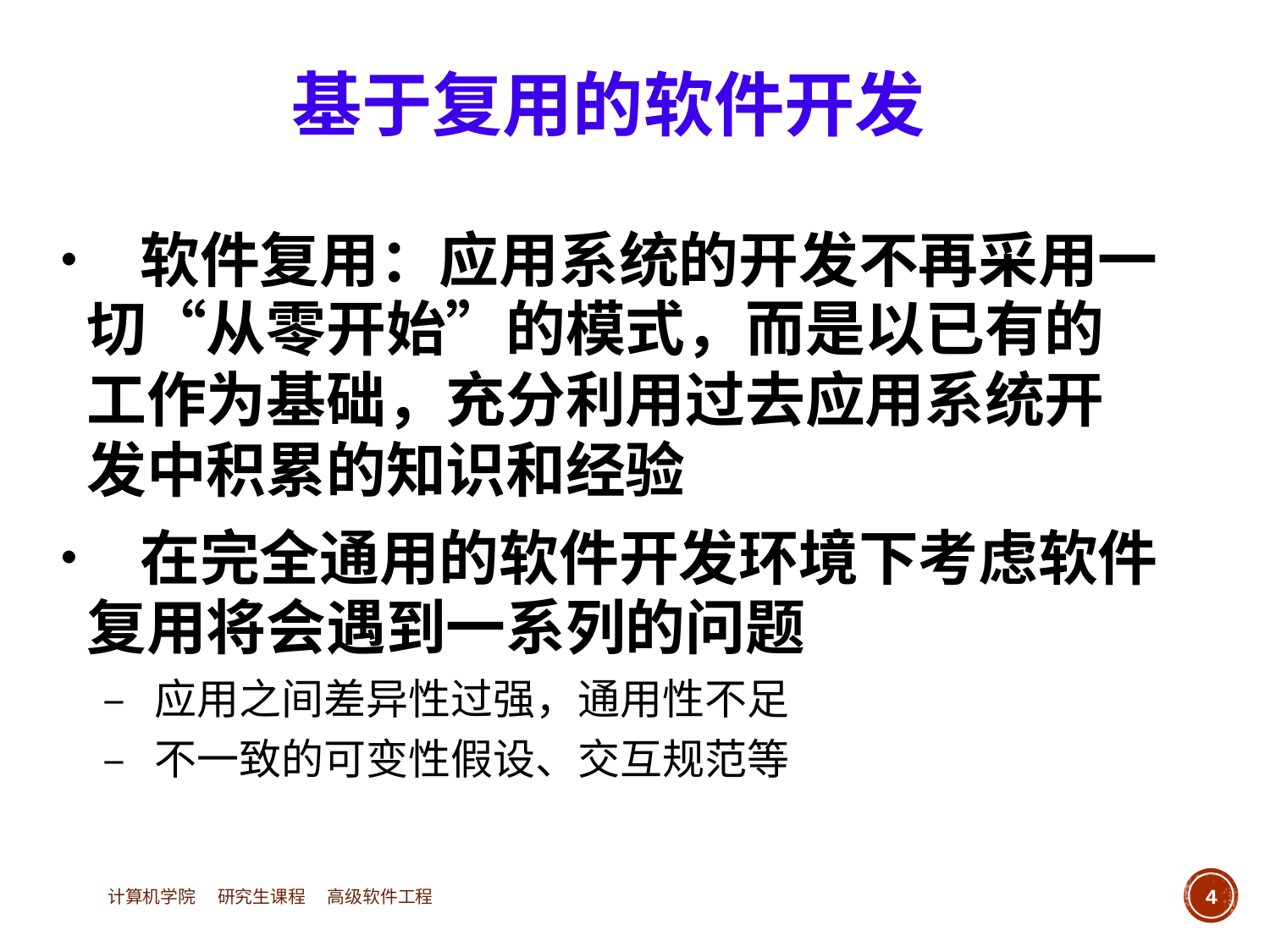

基于复用的软件开发

•  软件复用：应用系统的开发不再采用一
	切“从零开始”的模式，而是以已有的
	工作为基础，充分利用过去应用系统开
	发中积累的知识和经验
•  在完全通用的软件开发环境下考虑软件
	复用将会遇到一系列的问题
		–  应用之间差异性过强，通用性不足
		–  不一致的可变性假设、交互规范等
计算机学院    研究生课程    高级软件工程
4